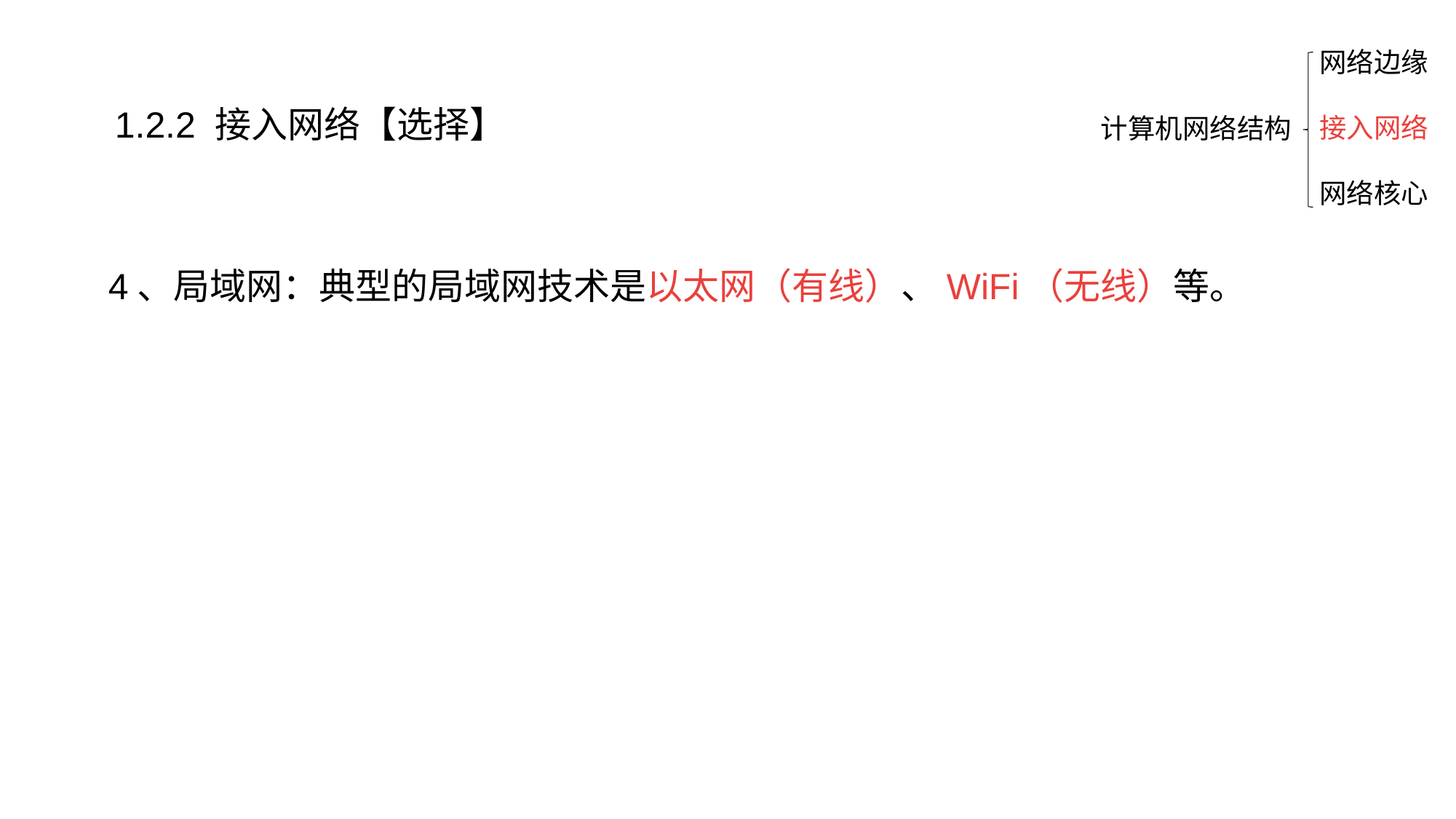

网络边缘

接入网络

网络核心

1.2.2 接入网络【选择】
计算机网络结构
4、局域网：典型的局域网技术是以太网（有线）、WiFi（无线）等。